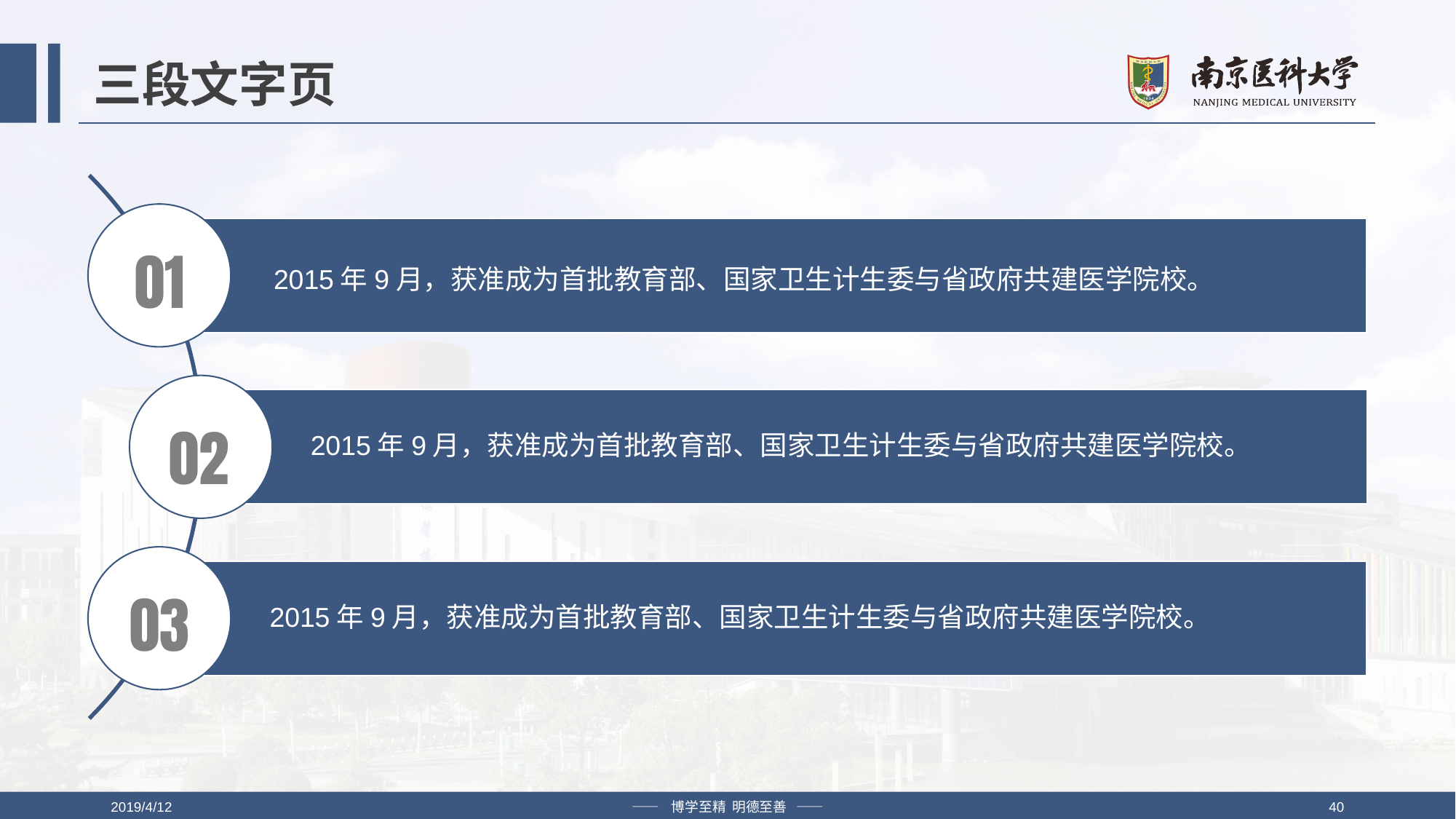

# 三段文字页
2015年9月，获准成为首批教育部、国家卫生计生委与省政府共建医学院校。
2015年9月，获准成为首批教育部、国家卫生计生委与省政府共建医学院校。
2015年9月，获准成为首批教育部、国家卫生计生委与省政府共建医学院校。
01
02
03
2019/4/12
——   博学至精  明德至善   ——
40